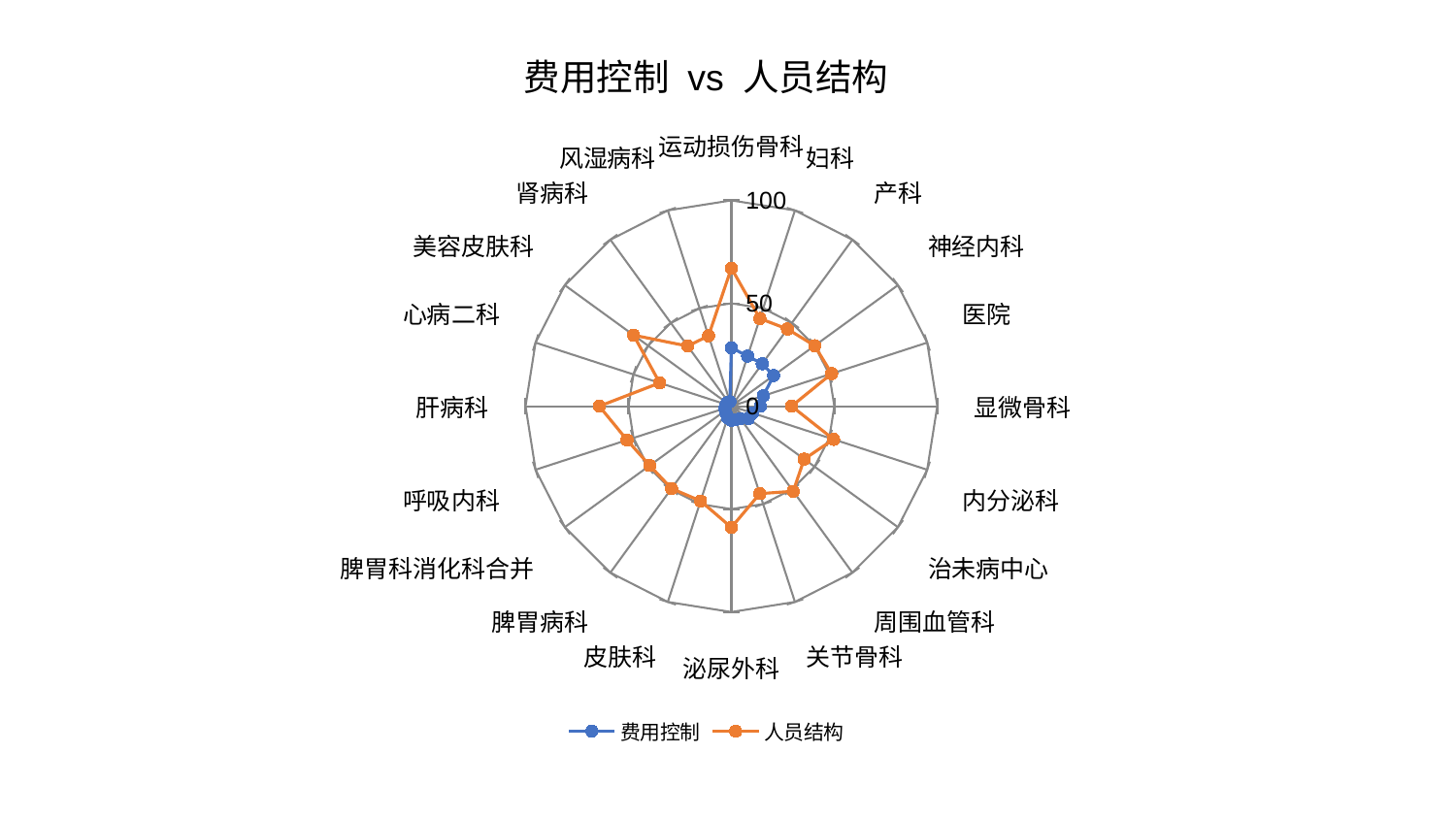

### Chart: 费用控制 vs 人员结构

| Category | 费用控制 | 人员结构 |
|---|---|---|
| 运动损伤骨科 | 28.38130935712964 | 67.11376356019247 |
| 妇科 | 25.599949391990258 | 44.80040852164844 |
| 产科 | 25.49369990681046 | 46.344620378389855 |
| 神经内科 | 25.38382398934588 | 50.03045779516645 |
| 医院 | 16.329177944202314 | 51.21067439297351 |
| 显微骨科 | 14.075368463354303 | 29.275951888563075 |
| 内分泌科 | 10.842409299209999 | 52.200993379737845 |
| 治未病中心 | 10.20696708295258 | 43.72387322377544 |
| 周围血管科 | 7.476840279386386 | 51.10686376930078 |
| 关节骨科 | 6.89900958068257 | 44.69594945397716 |
| 泌尿外科 | 6.8471587793774615 | 58.92482128217952 |
| 皮肤科 | 5.879387794176574 | 48.442379910578005 |
| 脾胃病科 | 4.343730428310917 | 49.45049519206729 |
| 脾胃科消化科合并 | 3.4900334932661696 | 49.05005901707866 |
| 呼吸内科 | 3.3286454867892585 | 53.28397491964628 |
| 肝病科 | 2.9337443876993543 | 64.14735606821992 |
| 心病二科 | 2.6305053625463577 | 36.628126838369916 |
| 美容皮肤科 | 2.559895731590681 | 58.71924187054746 |
| 肾病科 | 2.385253664298287 | 36.12203098529335 |
| 风湿病科 | 2.284373062292471 | 35.93956388420609 |
68